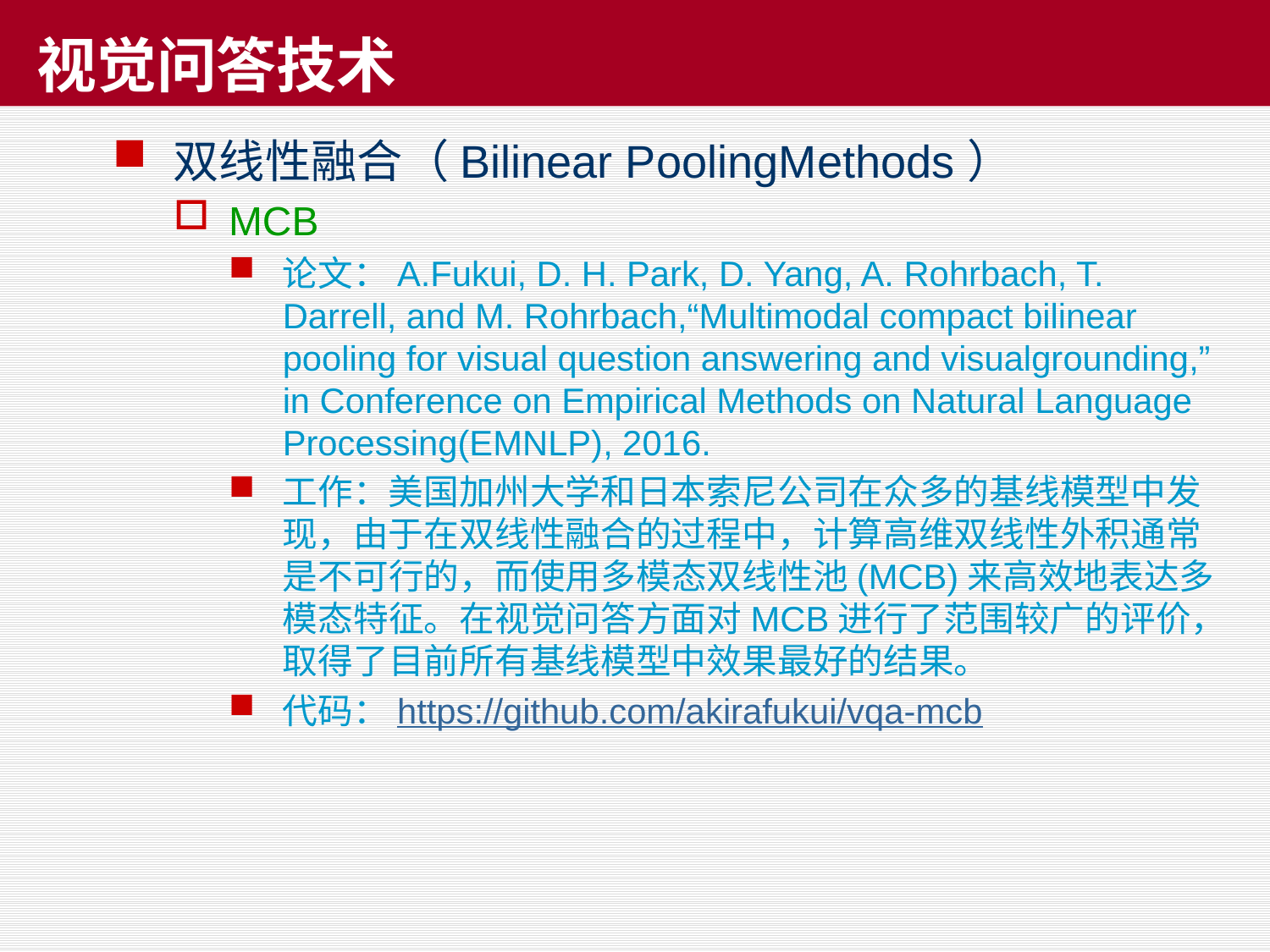

# 视觉问答技术
双线性融合（Bilinear PoolingMethods）
MCB
论文：A.Fukui, D. H. Park, D. Yang, A. Rohrbach, T. Darrell, and M. Rohrbach,“Multimodal compact bilinear pooling for visual question answering and visualgrounding,” in Conference on Empirical Methods on Natural Language Processing(EMNLP), 2016.
工作：美国加州大学和日本索尼公司在众多的基线模型中发现，由于在双线性融合的过程中，计算高维双线性外积通常是不可行的，而使用多模态双线性池(MCB)来高效地表达多模态特征。在视觉问答方面对MCB进行了范围较广的评价，取得了目前所有基线模型中效果最好的结果。
代码：https://github.com/akirafukui/vqa-mcb